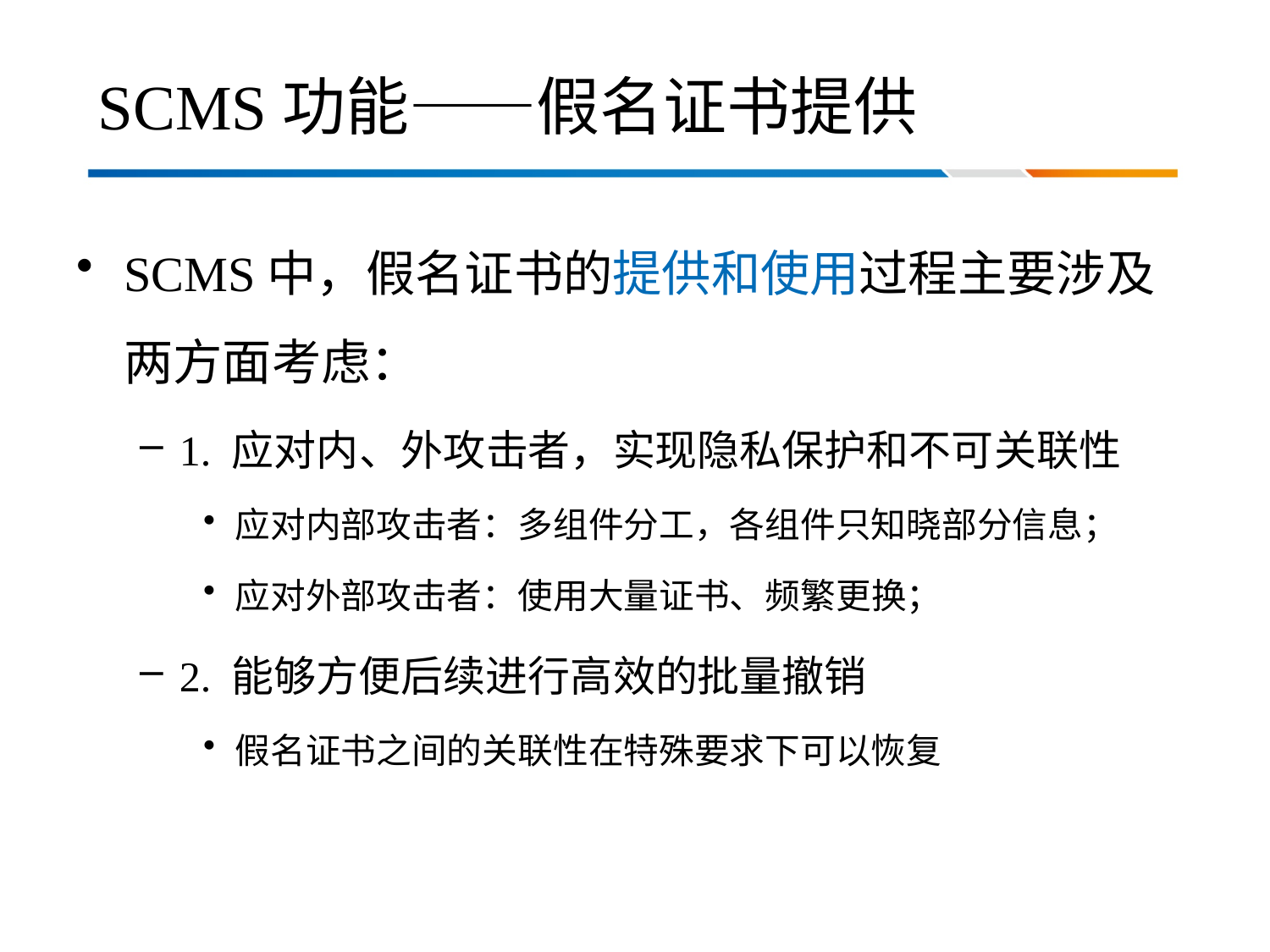

# SCMS功能——假名证书提供
SCMS中，假名证书的提供和使用过程主要涉及两方面考虑：
1. 应对内、外攻击者，实现隐私保护和不可关联性
应对内部攻击者：多组件分工，各组件只知晓部分信息；
应对外部攻击者：使用大量证书、频繁更换；
2. 能够方便后续进行高效的批量撤销
假名证书之间的关联性在特殊要求下可以恢复